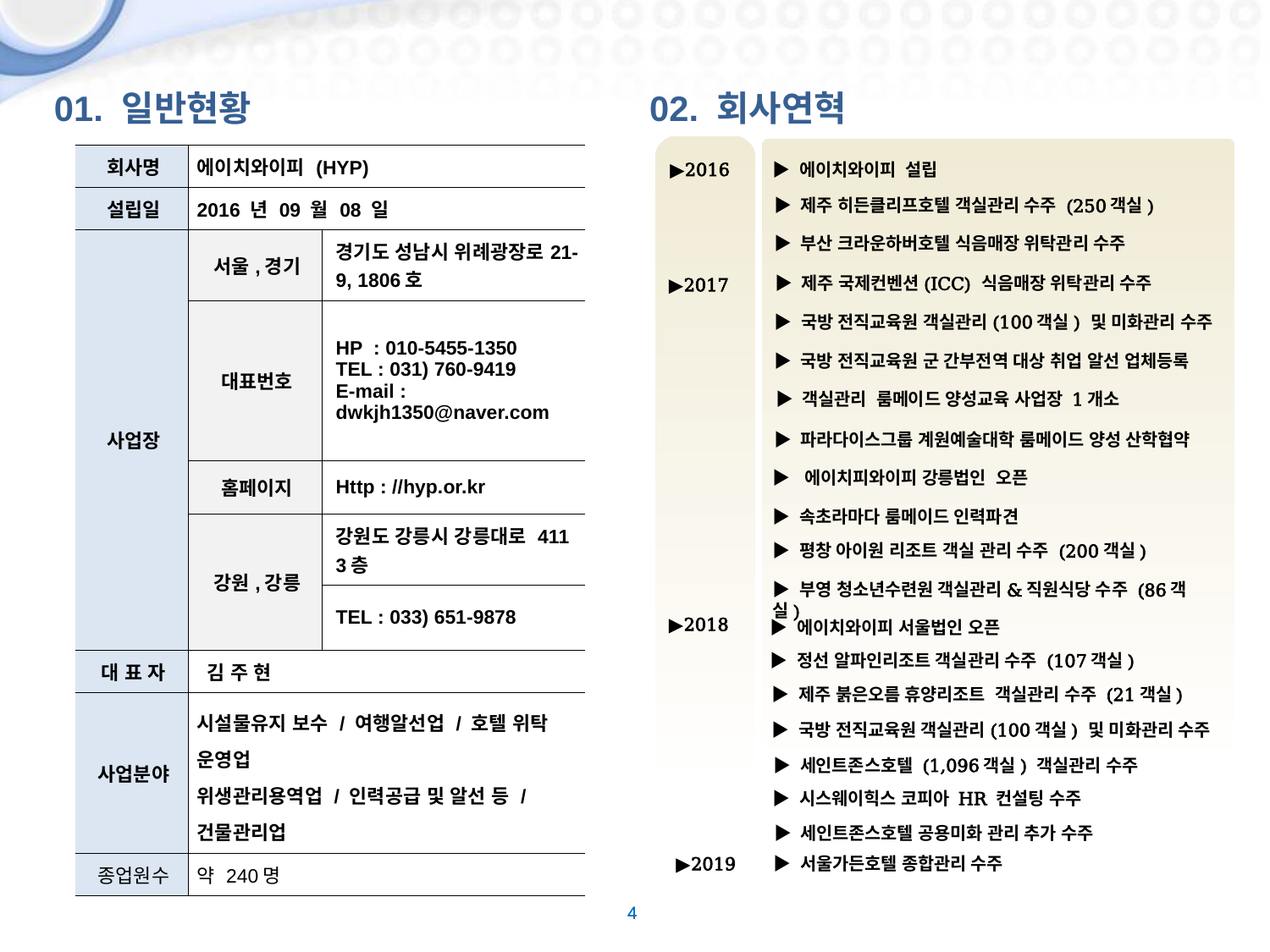

02. 회사연혁
01. 일반현황

| 회사명 | 에이치와이피 (HYP) |  |
| --- | --- | --- |
| 설립일 | 2016 년 09 월 08 일 |  |
| 사업장 | 서울,경기 | 경기도 성남시 위례광장로21-9, 1806호 |
|  | 대표번호 | HP : 010-5455-1350 TEL : 031) 760-9419 E-mail : dwkjh1350@naver.com |
|  | 홈페이지 | Http : //hyp.or.kr |
|  | 강원,강릉 | 강원도 강릉시 강릉대로 411 3층 |
|  |  | TEL : 033) 651-9878 |
| 대 표 자 | 김 주 현 |  |
| 사업분야 | 시설물유지 보수 / 여행알선업 / 호텔 위탁 운영업 위생관리용역업 / 인력공급 및 알선 등 / 건물관리업 |  |
| 종업원수 | 약 240명 |  |
▶2016
▶ 에이치와이피  설립
▶ 제주 히든클리프호텔 객실관리 수주 (250객실)
▶ 부산 크라운하버호텔 식음매장 위탁관리 수주
▶ 제주 국제컨벤션(ICC) 식음매장 위탁관리 수주
▶2017
▶ 국방 전직교육원 객실관리(100객실) 및 미화관리 수주
▶ 국방 전직교육원 군 간부전역 대상 취업 알선 업체등록
▶ 객실관리  룸메이드 양성교육 사업장 1개소
▶ 파라다이스그룹 계원예술대학 룸메이드 양성 산학협약
▶  에이치피와이피 강릉법인  오픈
▶ 속초라마다 룸메이드 인력파견
▶ 평창 아이원 리조트 객실 관리 수주 (200객실)
▶ 부영 청소년수련원 객실관리&직원식당 수주 (86객실)
▶2018
▶ 에이치와이피 서울법인 오픈
▶ 정선 알파인리조트 객실관리 수주 (107객실)
▶ 제주 붉은오름 휴양리조트  객실관리 수주 (21객실)
▶ 국방 전직교육원 객실관리(100객실) 및 미화관리 수주
▶ 세인트존스호텔 (1,096객실) 객실관리 수주
▶ 시스웨이힉스 코피아 HR 컨설팅 수주
▶ 세인트존스호텔 공용미화 관리 추가 수주
▶ 서울가든호텔 종합관리 수주
▶2019

4
4